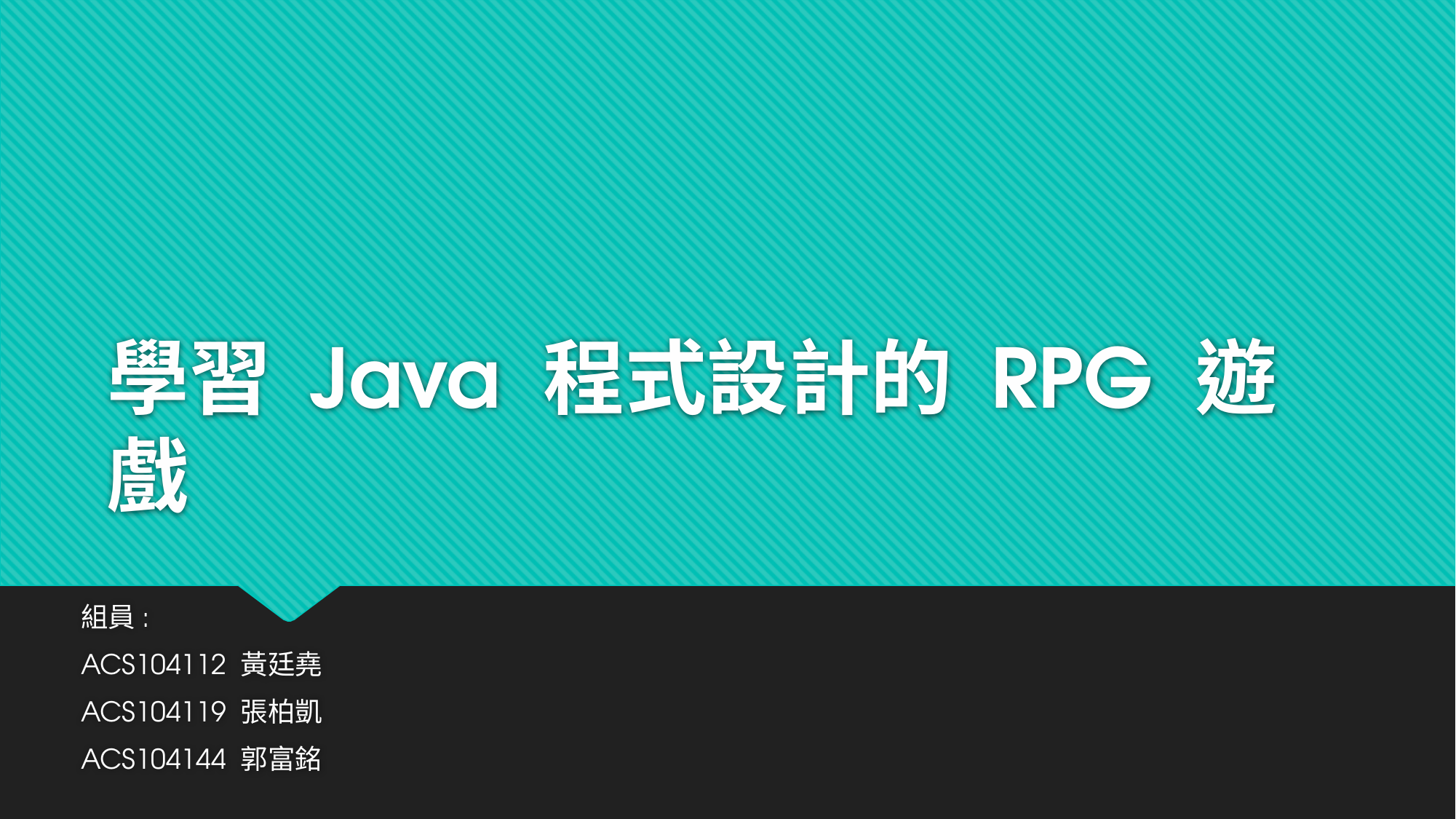

# 學習 Java 程式設計的 RPG 遊戲
組員:
ACS104112 黃廷堯
ACS104119 張柏凱
ACS104144 郭富銘